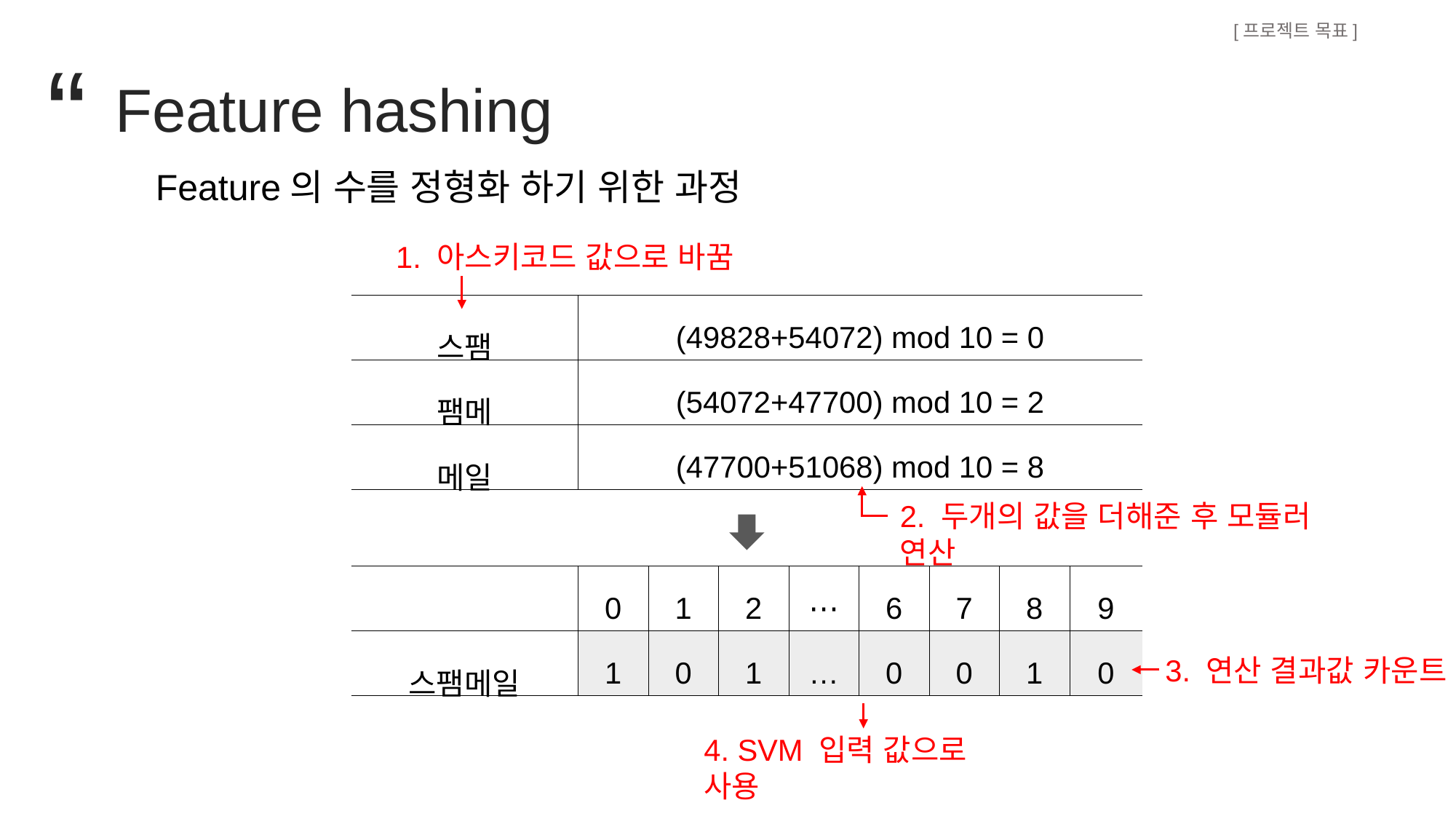

[프로젝트 목표]
“
Feature hashing
Feature의 수를 정형화 하기 위한 과정
1. 아스키코드 값으로 바꿈
| 스팸 | (49828+54072) mod 10 = 0 |  |  |  |  |  |  |  |
| --- | --- | --- | --- | --- | --- | --- | --- | --- |
| 팸메 | (54072+47700) mod 10 = 2 |  |  |  |  |  |  |  |
| 메일 | (47700+51068) mod 10 = 8 |  |  |  |  |  |  |  |
|  |  |  |  |  |  |  |  |  |
|  | 0 | 1 | 2 | ⋯ | 6 | 7 | 8 | 9 |
| 스팸메일 | 1 | 0 | 1 | … | 0 | 0 | 1 | 0 |
2. 두개의 값을 더해준 후 모듈러 연산

3. 연산 결과값 카운트
4. SVM 입력 값으로 사용